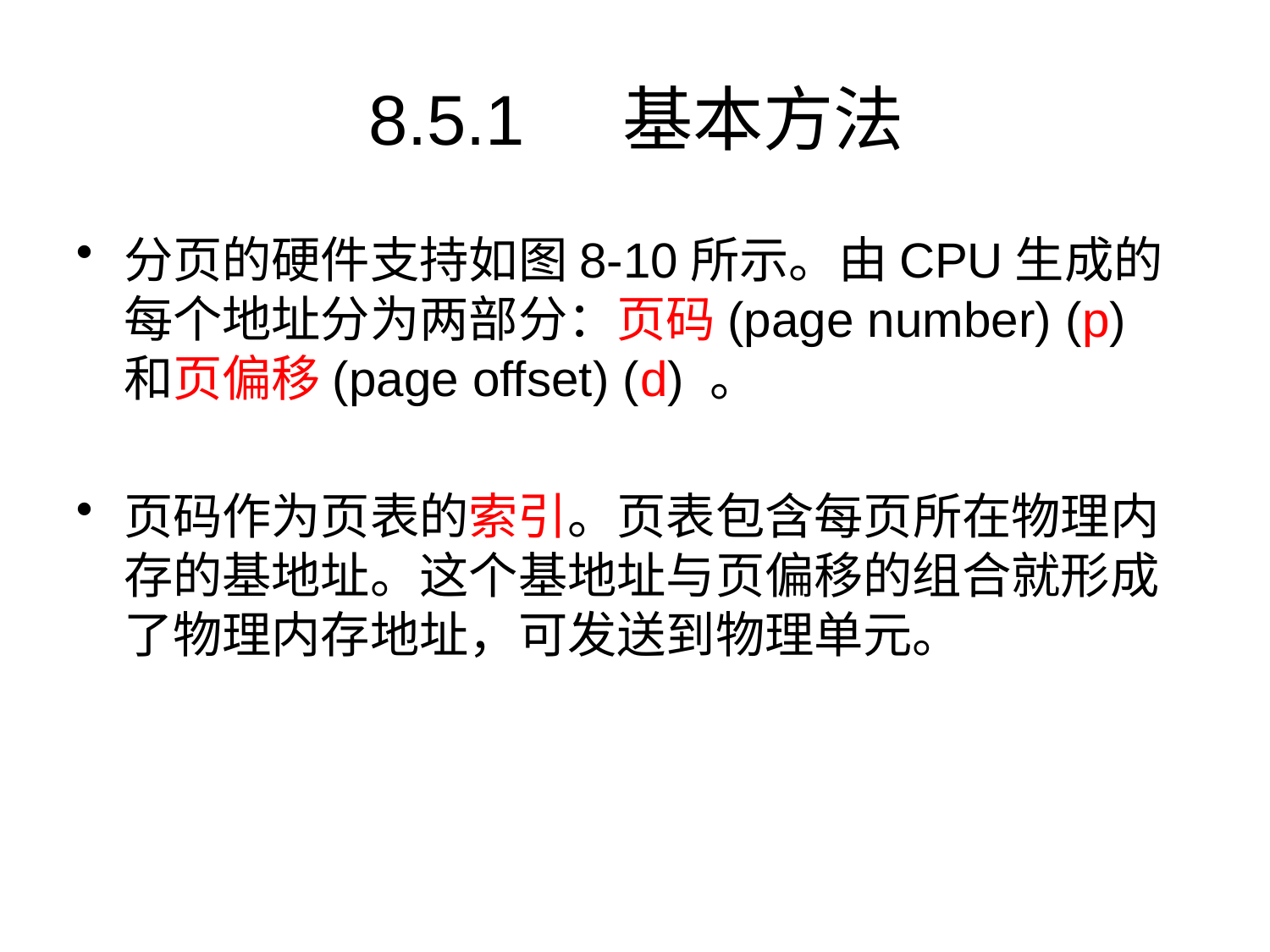

# 8.5.1	基本方法
分页的硬件支持如图8-10所示。由CPU生成的每个地址分为两部分：页码(page number) (p) 和页偏移(page offset) (d) 。

页码作为页表的索引。页表包含每页所在物理内存的基地址。这个基地址与页偏移的组合就形成了物理内存地址，可发送到物理单元。